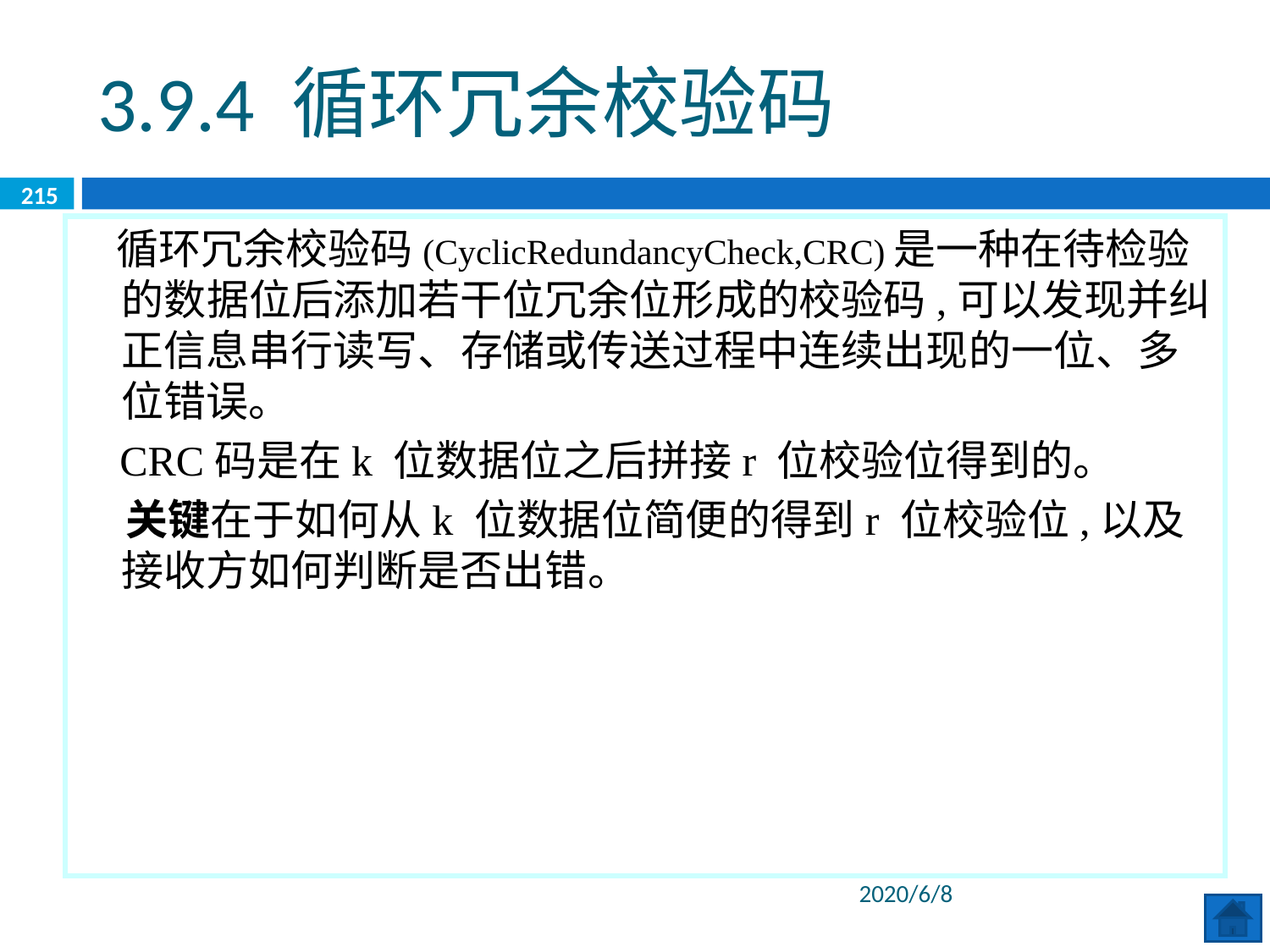

3.9.4 循环冗余校验码
215
   循环冗余校验码(CyclicRedundancyCheck,CRC)是一种在待检验的数据位后添加若干位冗余位形成的校验码,可以发现并纠正信息串行读写、存储或传送过程中连续出现的一位、多位错误。
    CRC码是在k 位数据位之后拼接r 位校验位得到的。
    关键在于如何从k 位数据位简便的得到r 位校验位,以及接收方如何判断是否出错。
2020/6/8